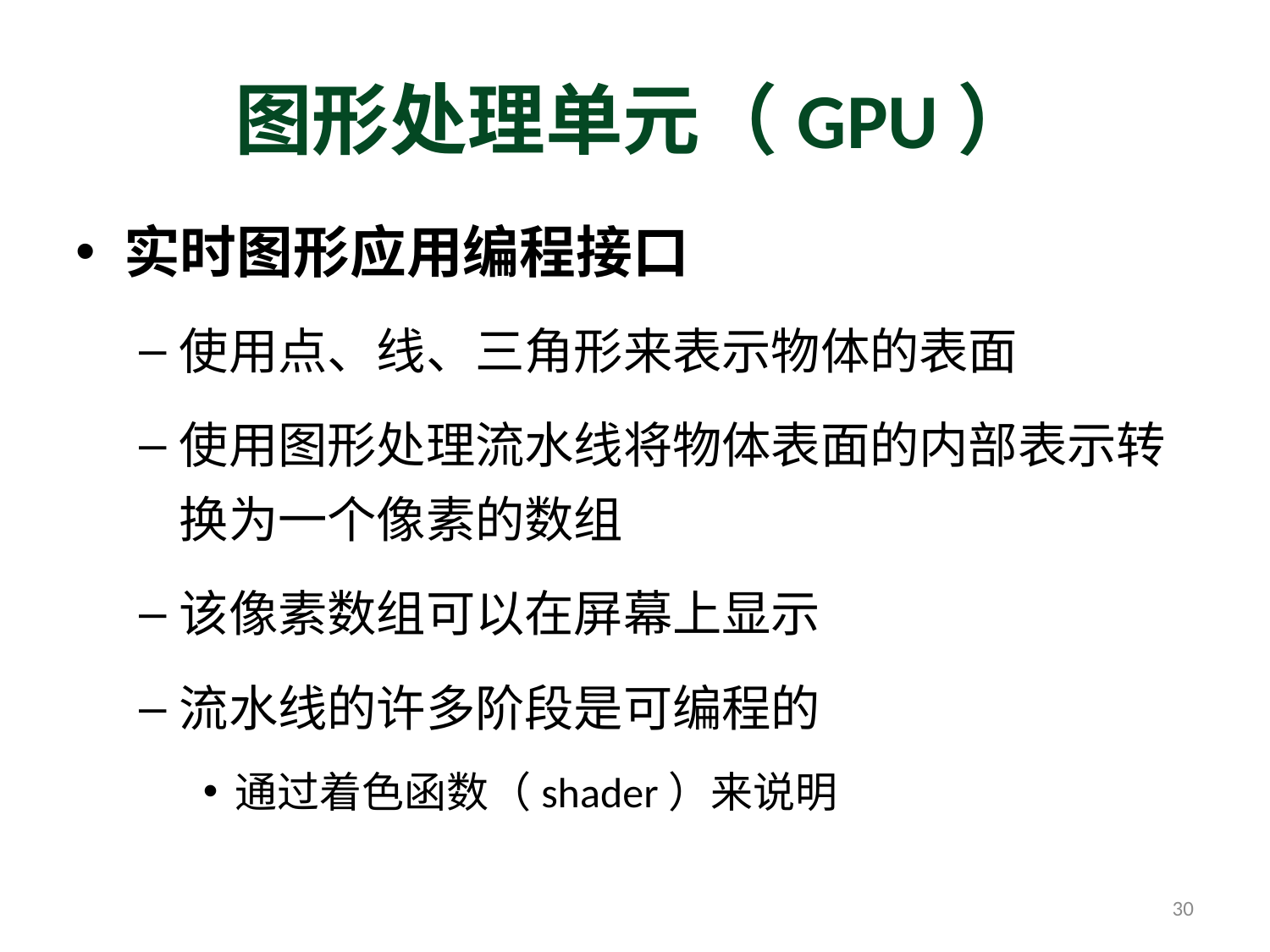

# 图形处理单元（GPU）
实时图形应用编程接口
使用点、线、三角形来表示物体的表面
使用图形处理流水线将物体表面的内部表示转换为一个像素的数组
该像素数组可以在屏幕上显示
流水线的许多阶段是可编程的
通过着色函数（shader）来说明
30